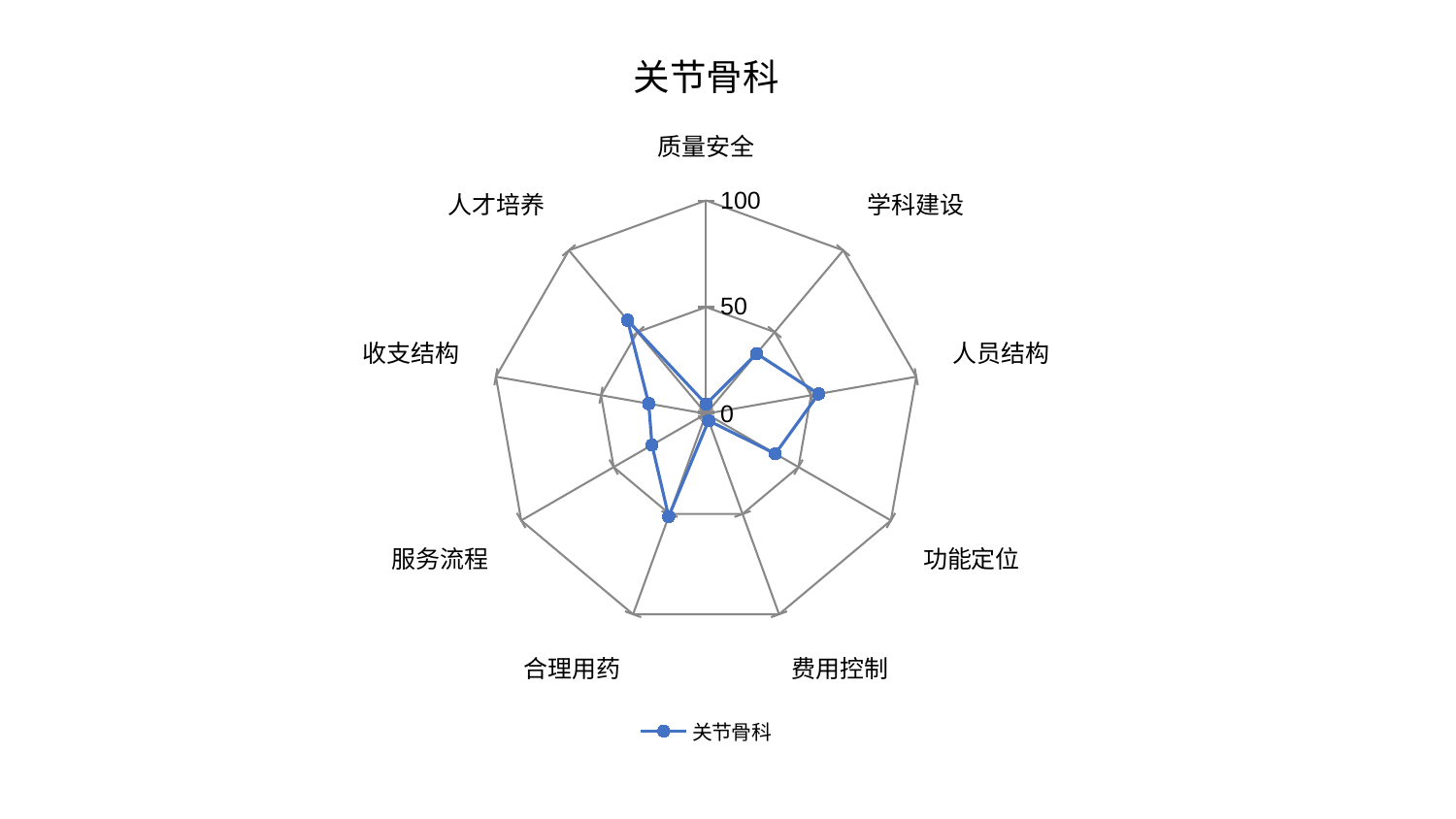

### Chart: 关节骨科

| Category | 关节骨科 |
|---|---|
| 质量安全 | 4.472165326329858 |
| 学科建设 | 36.83892823414928 |
| 人员结构 | 53.52444866789688 |
| 功能定位 | 37.47039724271683 |
| 费用控制 | 3.465658174208402 |
| 合理用药 | 51.2610869070681 |
| 服务流程 | 29.27068952950276 |
| 收支结构 | 27.301095475067783 |
| 人才培养 | 57.24171238771464 |
104